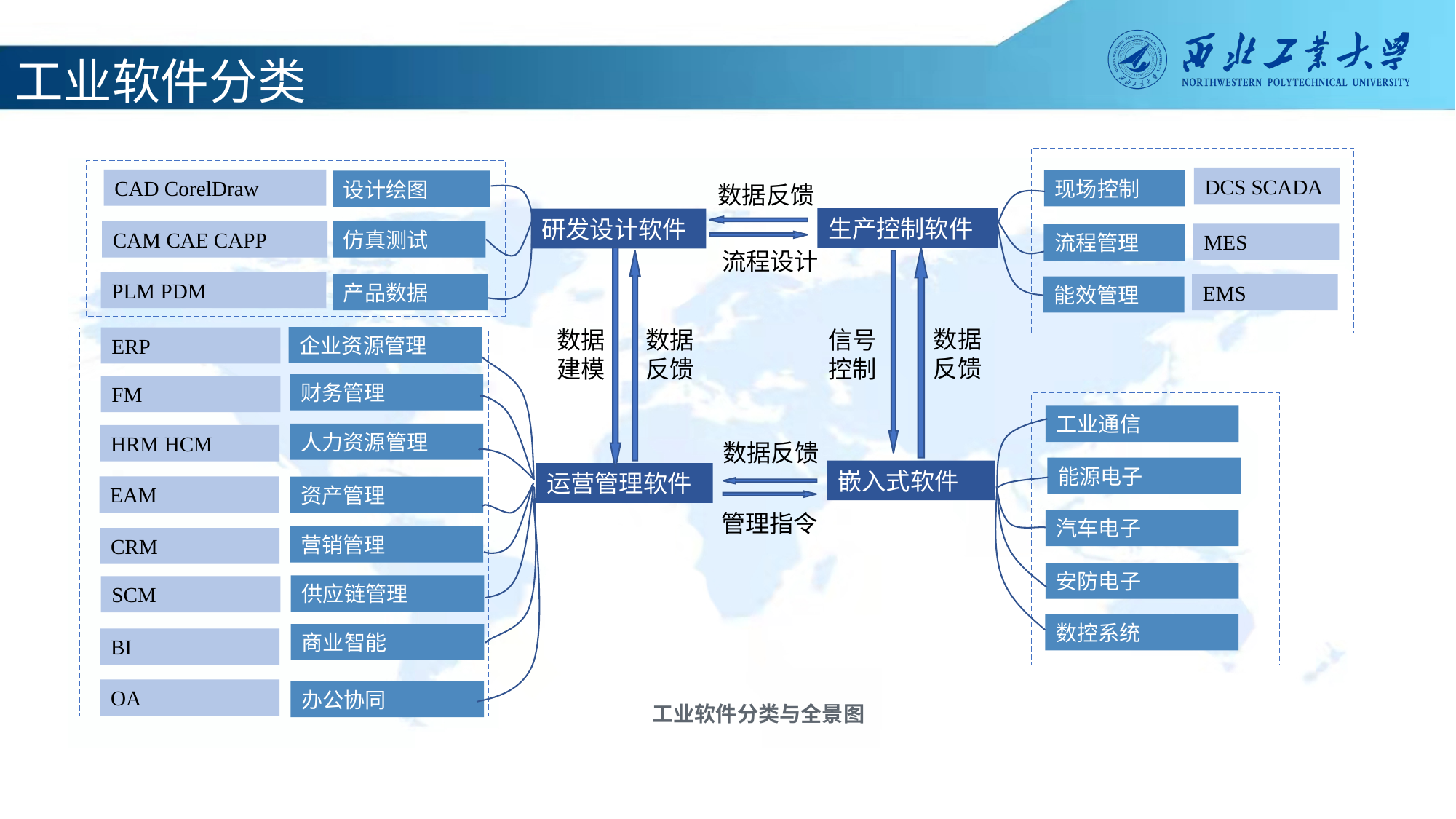

工业软件分类

DCS SCADA
CAD CorelDraw
现场控制
设计绘图
数据反馈

生产控制软件
研发设计软件

CAM CAE CAPP
仿真测试

MES
流程管理

流程设计

PLM PDM
产品数据
EMS
能效管理
数据反馈
数据建模
数据反馈
信号控制
企业资源管理
ERP

财务管理
FM

工业通信

人力资源管理
HRM HCM
数据反馈

能源电子
嵌入式软件
运营管理软件
EAM
资产管理
·

管理指令
汽车电子
营销管理
CRM
安防电子
供应链管理
SCM
数控系统
商业智能
BI
OA
办公协同
工业软件分类与全景图
2 6 94 2 8 6 5/ 4 7 05 4/ 2 0 2 0 0 6 18  1 0: 1 0